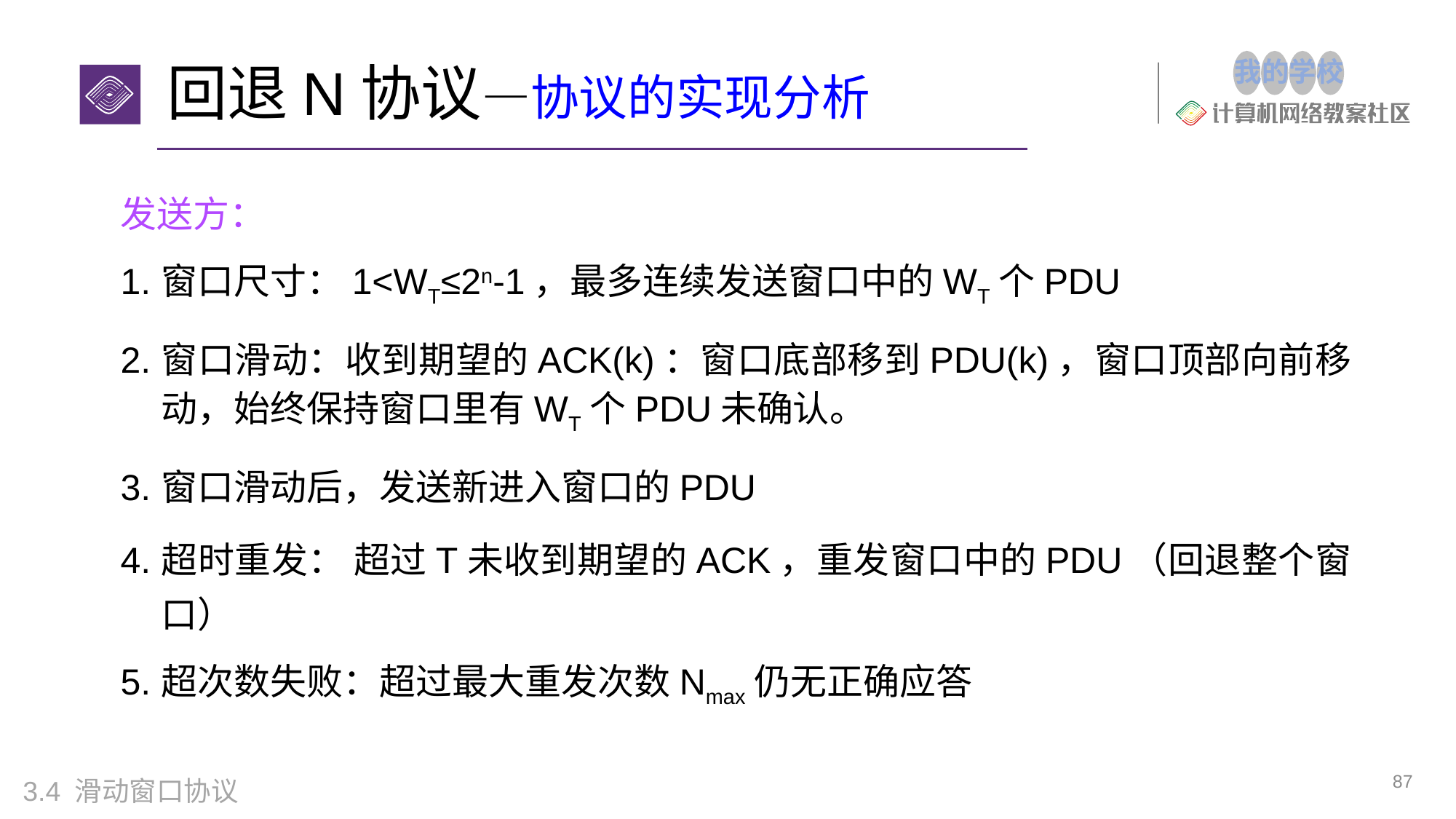

# 回退N协议—协议的实现分析
发送方：
窗口尺寸：1<WT≤2n-1，最多连续发送窗口中的WT个PDU
窗口滑动：收到期望的ACK(k)：窗口底部移到PDU(k)，窗口顶部向前移动，始终保持窗口里有WT个PDU未确认。
窗口滑动后，发送新进入窗口的PDU
超时重发： 超过T未收到期望的ACK，重发窗口中的PDU（回退整个窗口）
超次数失败：超过最大重发次数Nmax仍无正确应答
87
3.4 滑动窗口协议